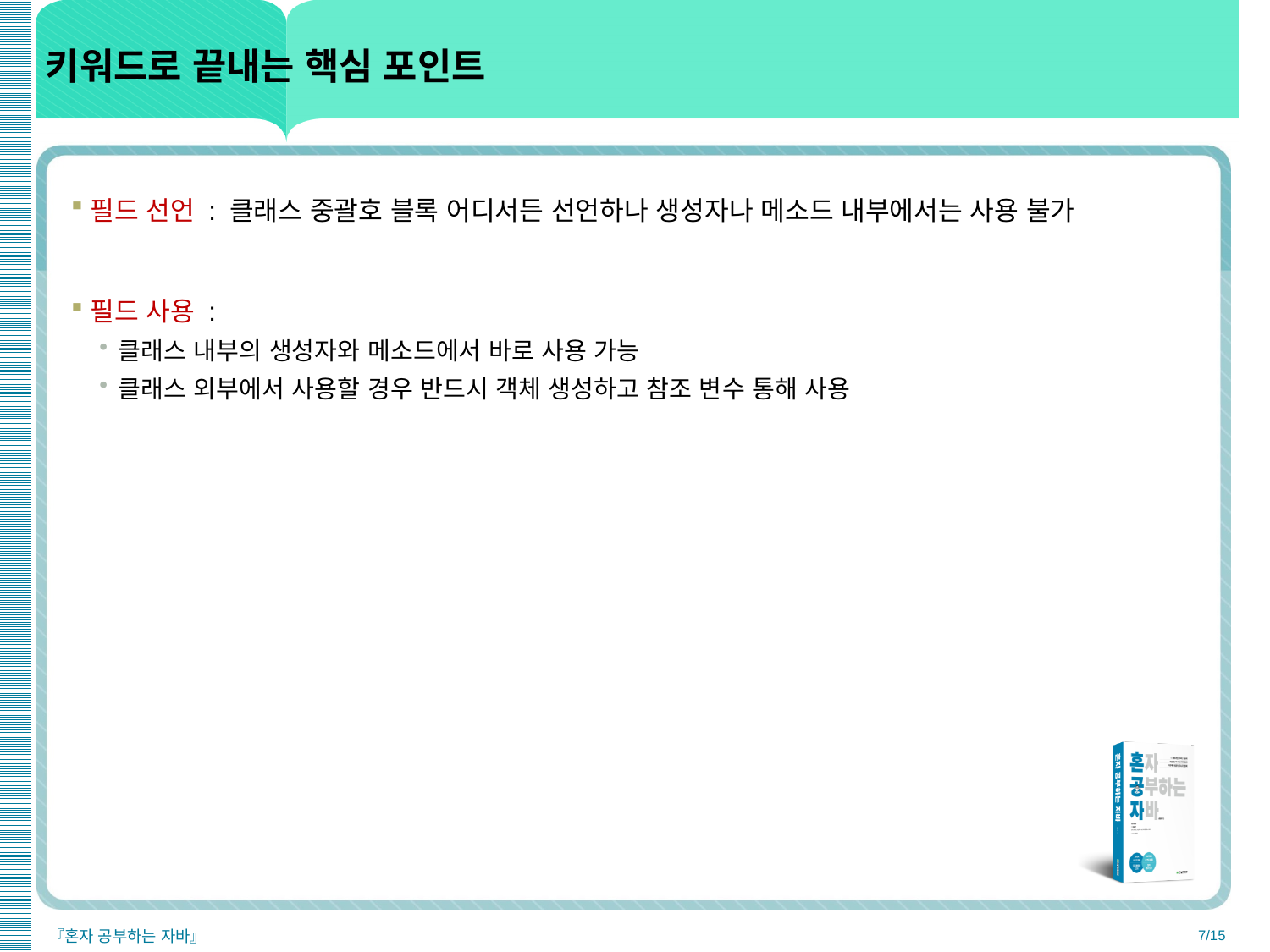

# 키워드로 끝내는 핵심 포인트

필드 선언 : 클래스 중괄호 블록 어디서든 선언하나 생성자나 메소드 내부에서는 사용 불가

필드 사용 :
클래스 내부의 생성자와 메소드에서 바로 사용 가능
클래스 외부에서 사용할 경우 반드시 객체 생성하고 참조 변수 통해 사용